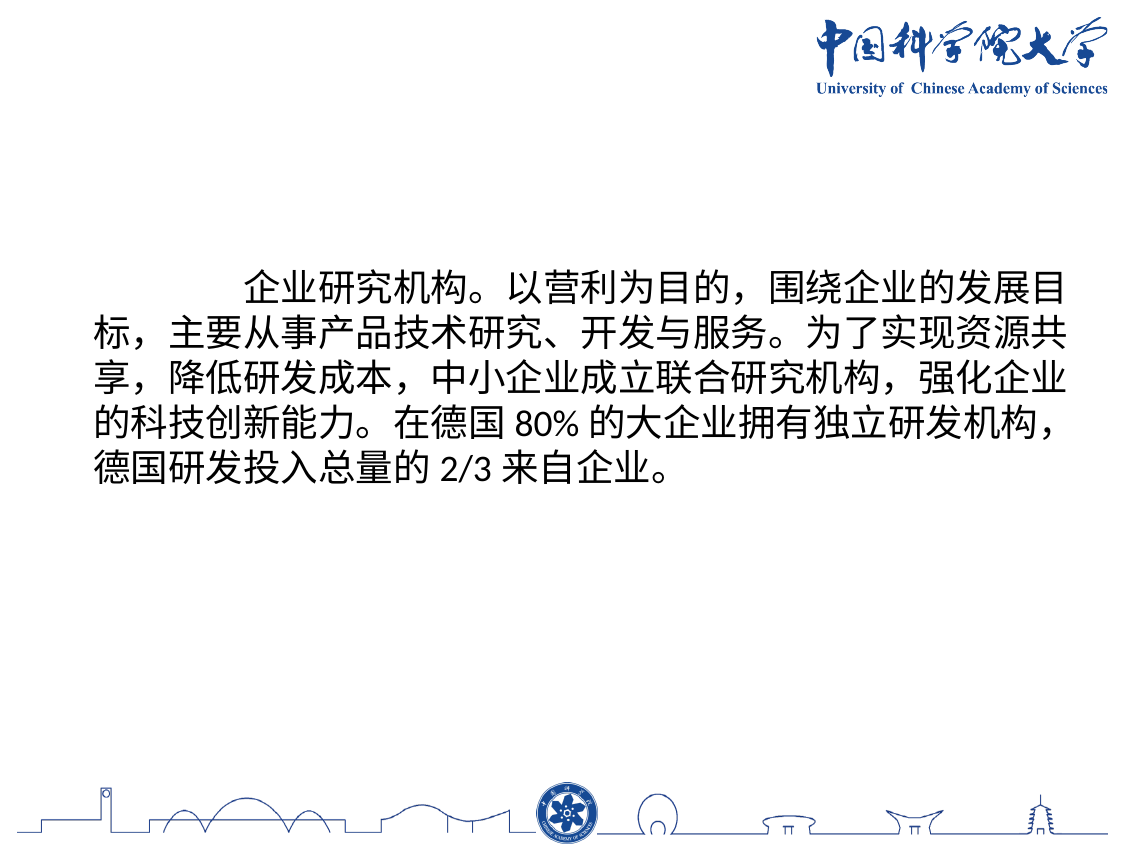

企业研究机构。以营利为目的，围绕企业的发展目标，主要从事产品技术研究、开发与服务。为了实现资源共享，降低研发成本，中小企业成立联合研究机构，强化企业的科技创新能力。在德国80%的大企业拥有独立研发机构，德国研发投入总量的2/3来自企业。